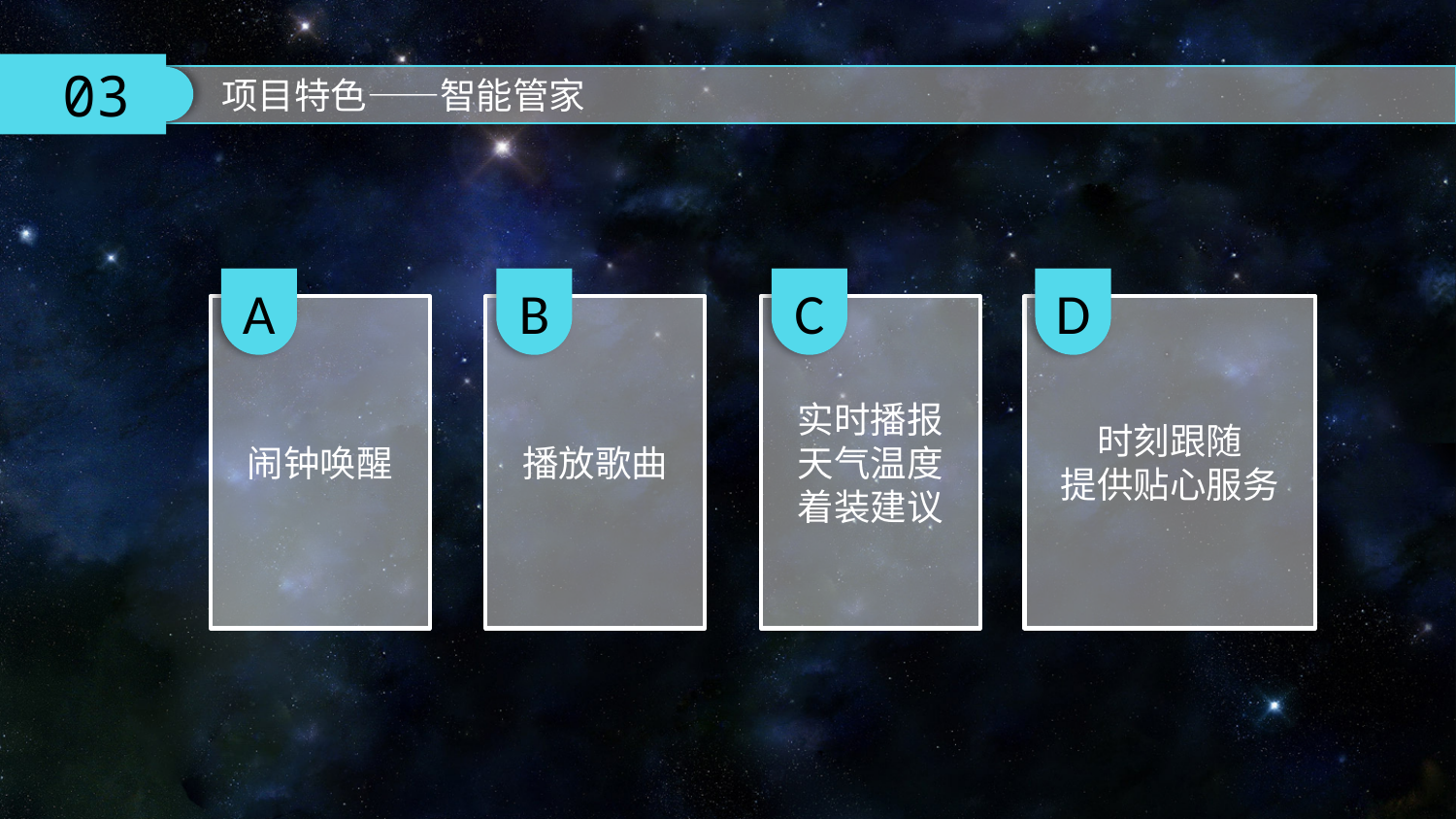

03
项目特色——智能管家

A

闹钟唤醒

B

播放歌曲

C

实时播报
天气温度
着装建议

D

时刻跟随
提供贴心服务